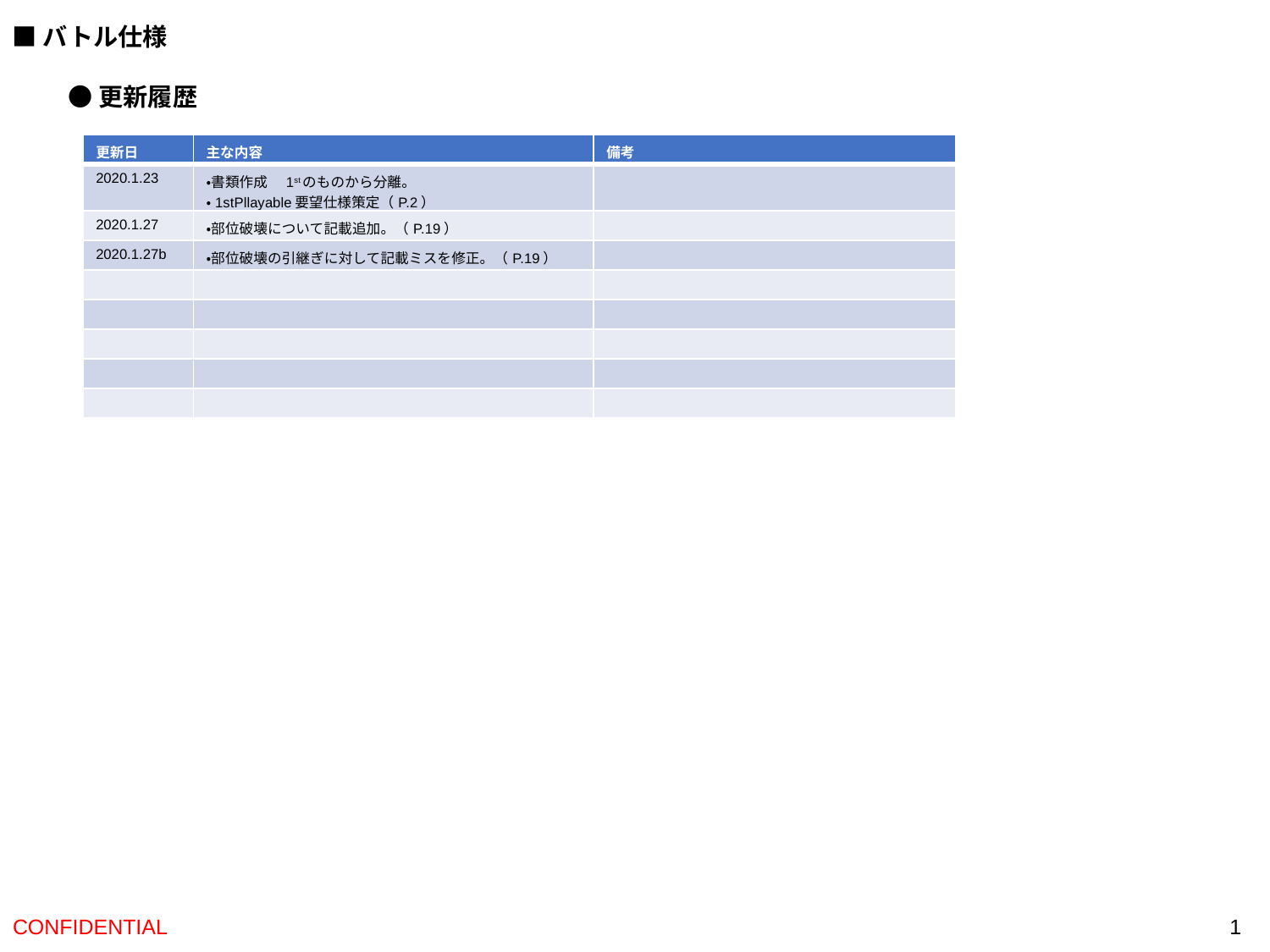

■バトル仕様
●更新履歴
| 更新日 | 主な内容 | 備考 |
| --- | --- | --- |
| 2020.1.23 | ・書類作成　1stのものから分離。 ・1stPllayable要望仕様策定（P.2） |  |
| 2020.1.27 | ・部位破壊について記載追加。（P.19） |  |
| 2020.1.27b | ・部位破壊の引継ぎに対して記載ミスを修正。（P.19） |  |
|  |  |  |
|  |  |  |
|  |  |  |
|  |  |  |
|  |  |  |
1
CONFIDENTIAL